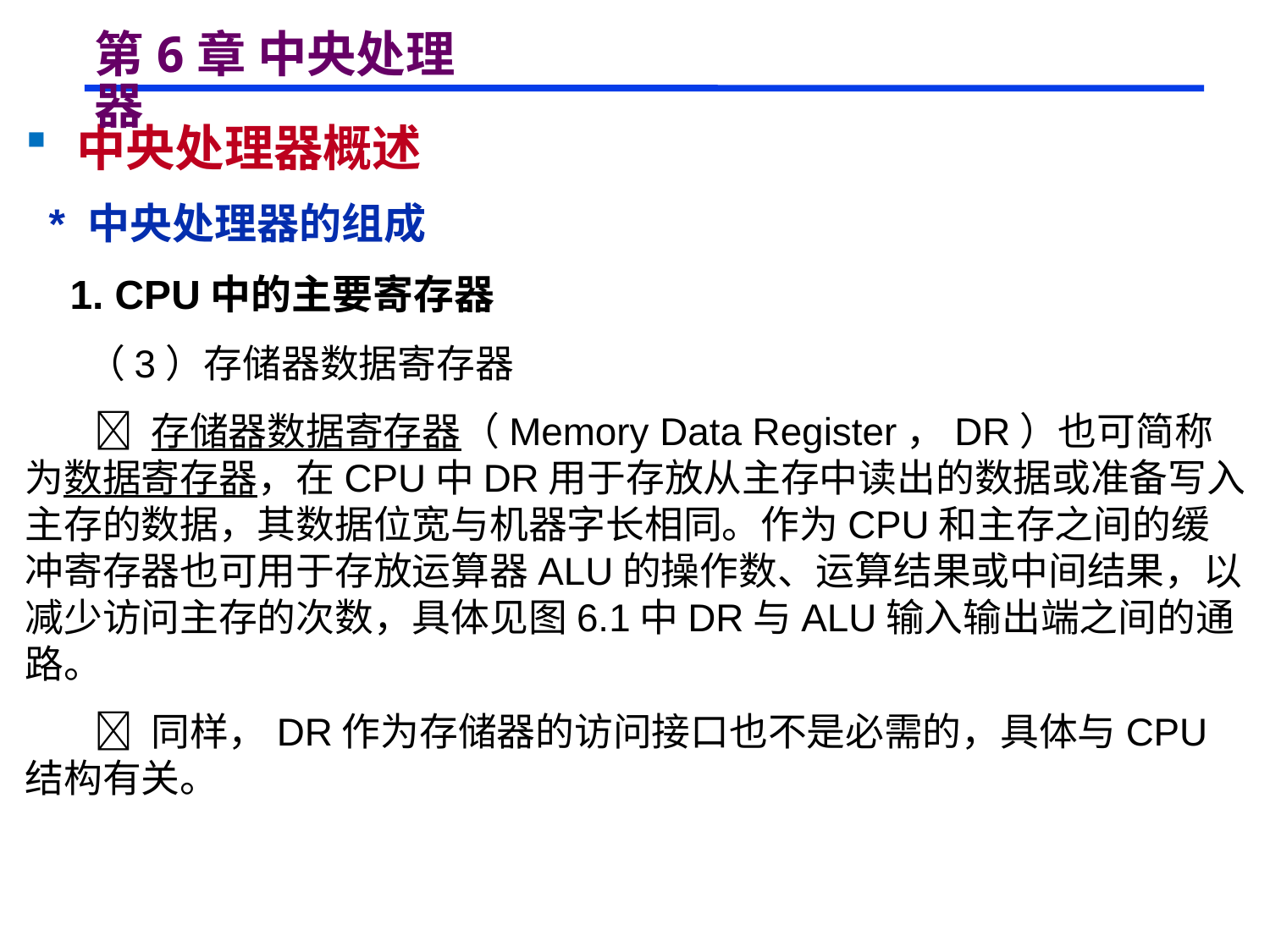

# 第6章 中央处理器
 中央处理器概述
  * 中央处理器的组成
    1. CPU中的主要寄存器
      （3）存储器数据寄存器
        ♦ 存储器数据寄存器（Memory Data Register，DR）也可简称为数据寄存器，在CPU中DR用于存放从主存中读出的数据或准备写入主存的数据，其数据位宽与机器字长相同。作为CPU和主存之间的缓冲寄存器也可用于存放运算器ALU的操作数、运算结果或中间结果，以减少访问主存的次数，具体见图6.1中DR与ALU输入输出端之间的通路。
        ♦ 同样，DR作为存储器的访问接口也不是必需的，具体与CPU结构有关。